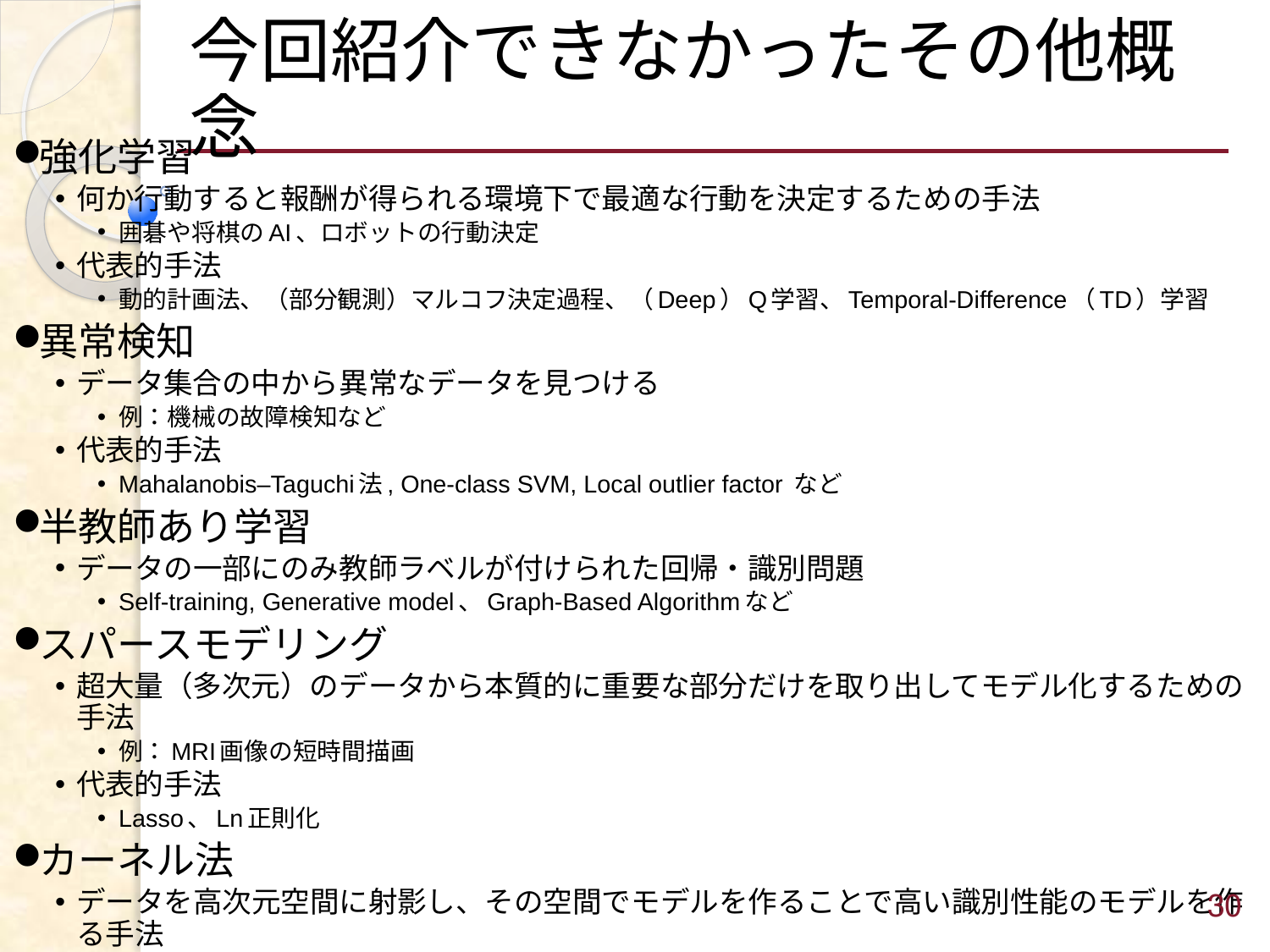

# 今回紹介できなかったその他概念
強化学習
何か行動すると報酬が得られる環境下で最適な行動を決定するための手法
囲碁や将棋のAI、ロボットの行動決定
代表的手法
動的計画法、（部分観測）マルコフ決定過程、（Deep）Q学習、Temporal-Difference（TD）学習
異常検知
データ集合の中から異常なデータを見つける
例：機械の故障検知など
代表的手法
Mahalanobis–Taguchi法, One-class SVM, Local outlier factor など
半教師あり学習
データの一部にのみ教師ラベルが付けられた回帰・識別問題
Self-training, Generative model、Graph-Based Algorithmなど
スパースモデリング
超大量（多次元）のデータから本質的に重要な部分だけを取り出してモデル化するための手法
例：MRI画像の短時間描画
代表的手法
Lasso、Ln正則化
カーネル法
データを高次元空間に射影し、その空間でモデルを作ることで高い識別性能のモデルを作る手法
カーネルSVM、カーネルPCA、カーネル密度推定など
30